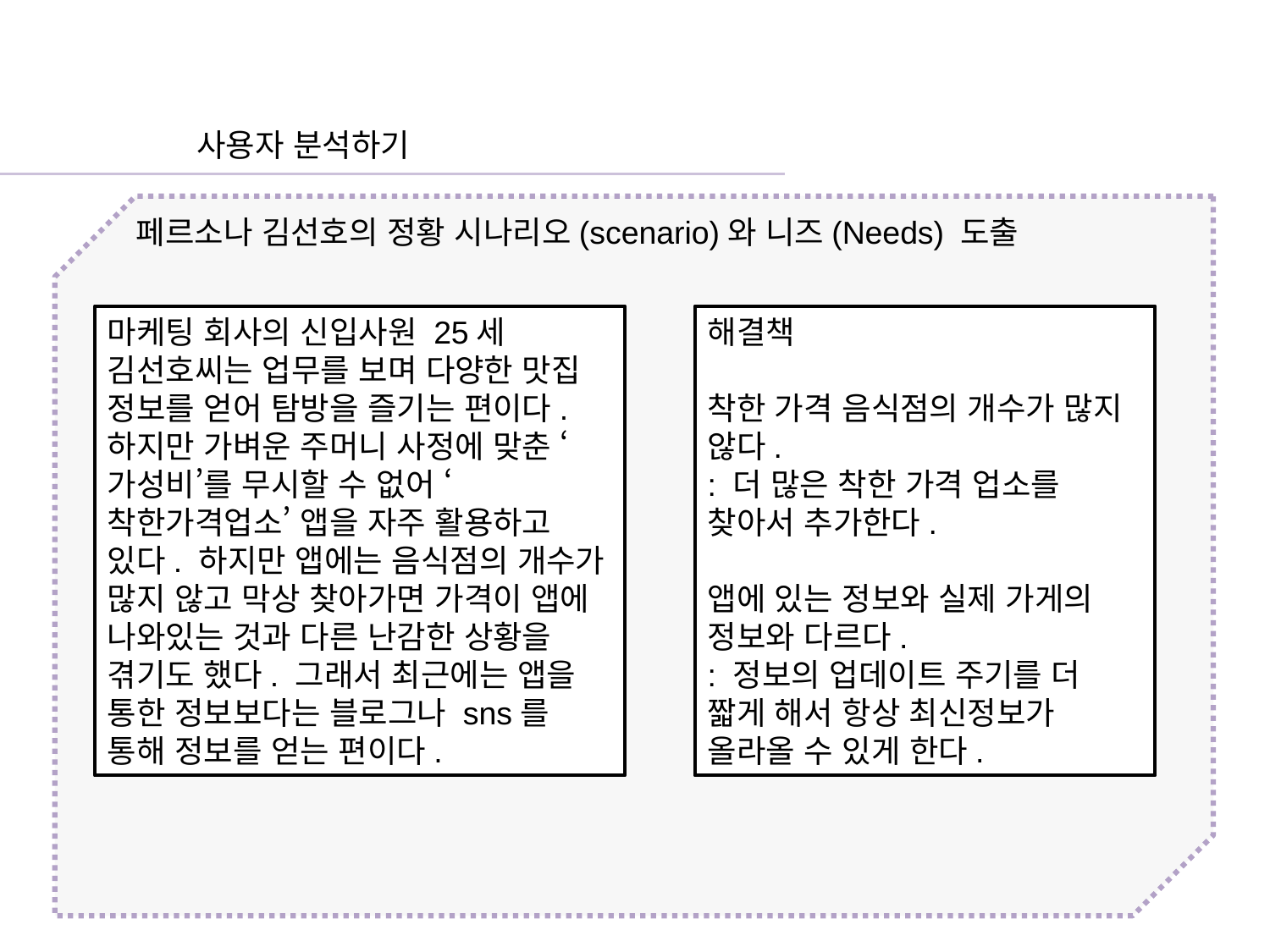

사용자 분석하기

페르소나 김선호의 정황 시나리오(scenario)와 니즈(Needs) 도출
마케팅 회사의 신입사원 25세 김선호씨는 업무를 보며 다양한 맛집 정보를 얻어 탐방을 즐기는 편이다. 하지만 가벼운 주머니 사정에 맞춘 ‘가성비’를 무시할 수 없어 ‘착한가격업소’ 앱을 자주 활용하고 있다. 하지만 앱에는 음식점의 개수가 많지 않고 막상 찾아가면 가격이 앱에 나와있는 것과 다른 난감한 상황을 겪기도 했다. 그래서 최근에는 앱을 통한 정보보다는 블로그나 sns를 통해 정보를 얻는 편이다.
해결책

착한 가격 음식점의 개수가 많지 않다.
: 더 많은 착한 가격 업소를 찾아서 추가한다.

앱에 있는 정보와 실제 가게의 정보와 다르다.
: 정보의 업데이트 주기를 더 짧게 해서 항상 최신정보가 올라올 수 있게 한다.